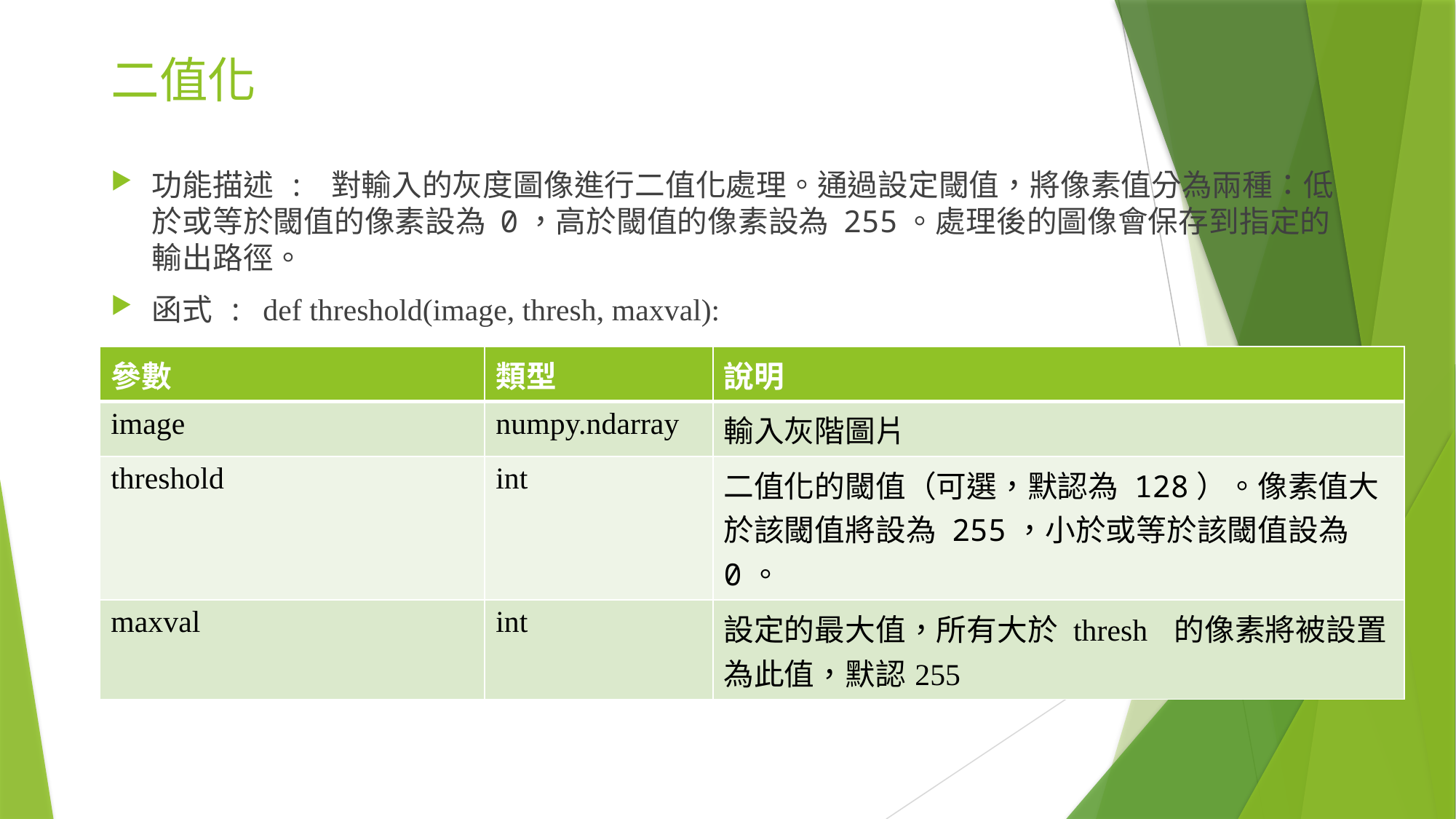

# 二值化
功能描述 : 對輸入的灰度圖像進行二值化處理。通過設定閾值，將像素值分為兩種：低於或等於閾值的像素設為 0，高於閾值的像素設為 255。處理後的圖像會保存到指定的輸出路徑。
函式 : def threshold(image, thresh, maxval):

返回值 : np.ndarray二值化處理後的影像數據。

| 參數 | 類型 | 說明 |
| --- | --- | --- |
| image | numpy.ndarray | 輸入灰階圖片 |
| threshold | int | 二值化的閾值（可選，默認為 128）。像素值大於該閾值將設為 255，小於或等於該閾值設為 0。 |
| maxval | int | 設定的最大值，所有大於 thresh 的像素將被設置為此值，默認255 |